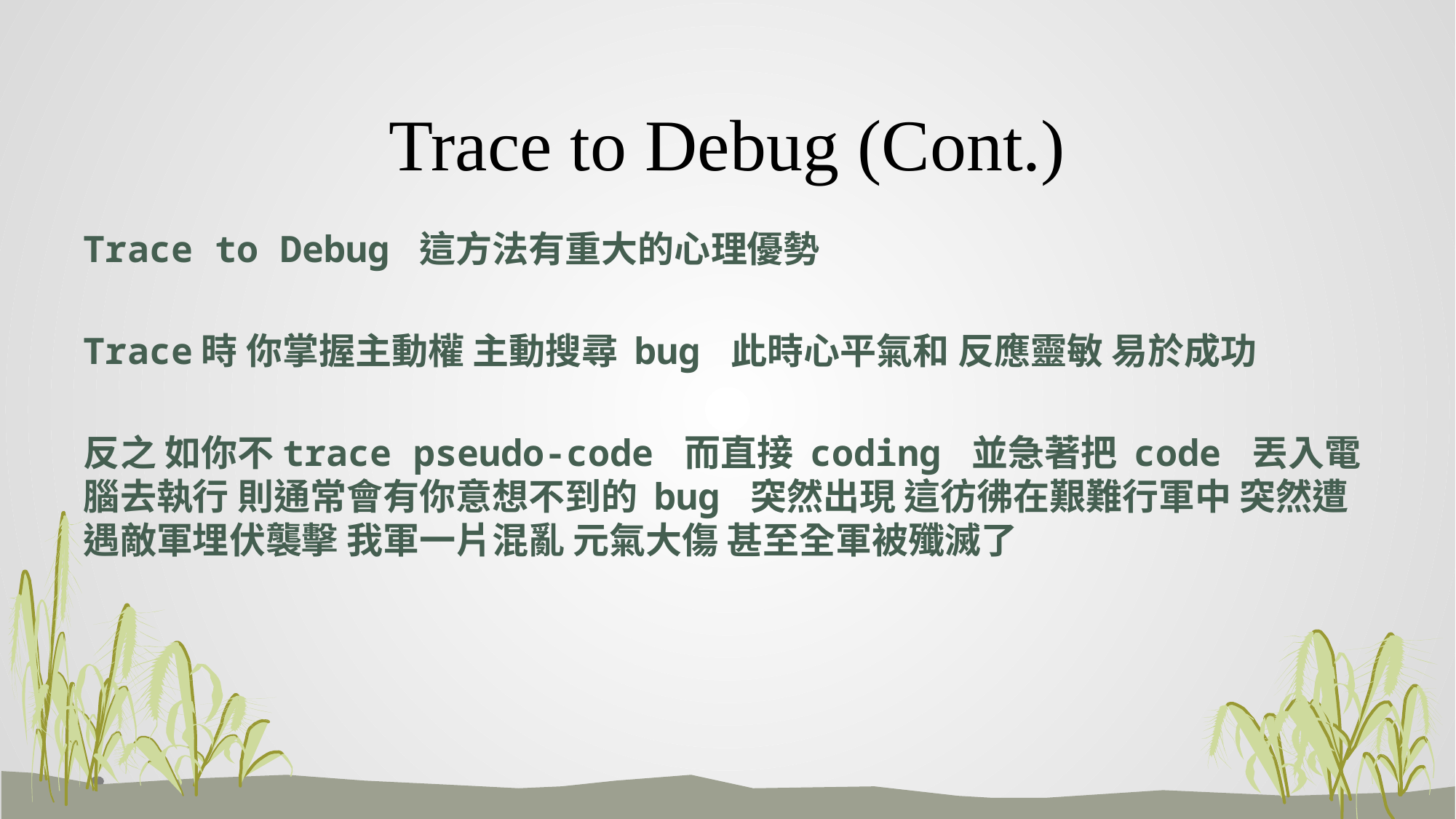

# Trace to Debug (Cont.)
Trace to Debug 這方法有重大的心理優勢

Trace時 你掌握主動權 主動搜尋 bug 此時心平氣和 反應靈敏 易於成功

反之 如你不trace pseudo-code 而直接 coding 並急著把 code 丟入電腦去執行 則通常會有你意想不到的 bug 突然出現 這彷彿在艱難行軍中 突然遭遇敵軍埋伏襲擊 我軍一片混亂 元氣大傷 甚至全軍被殲滅了